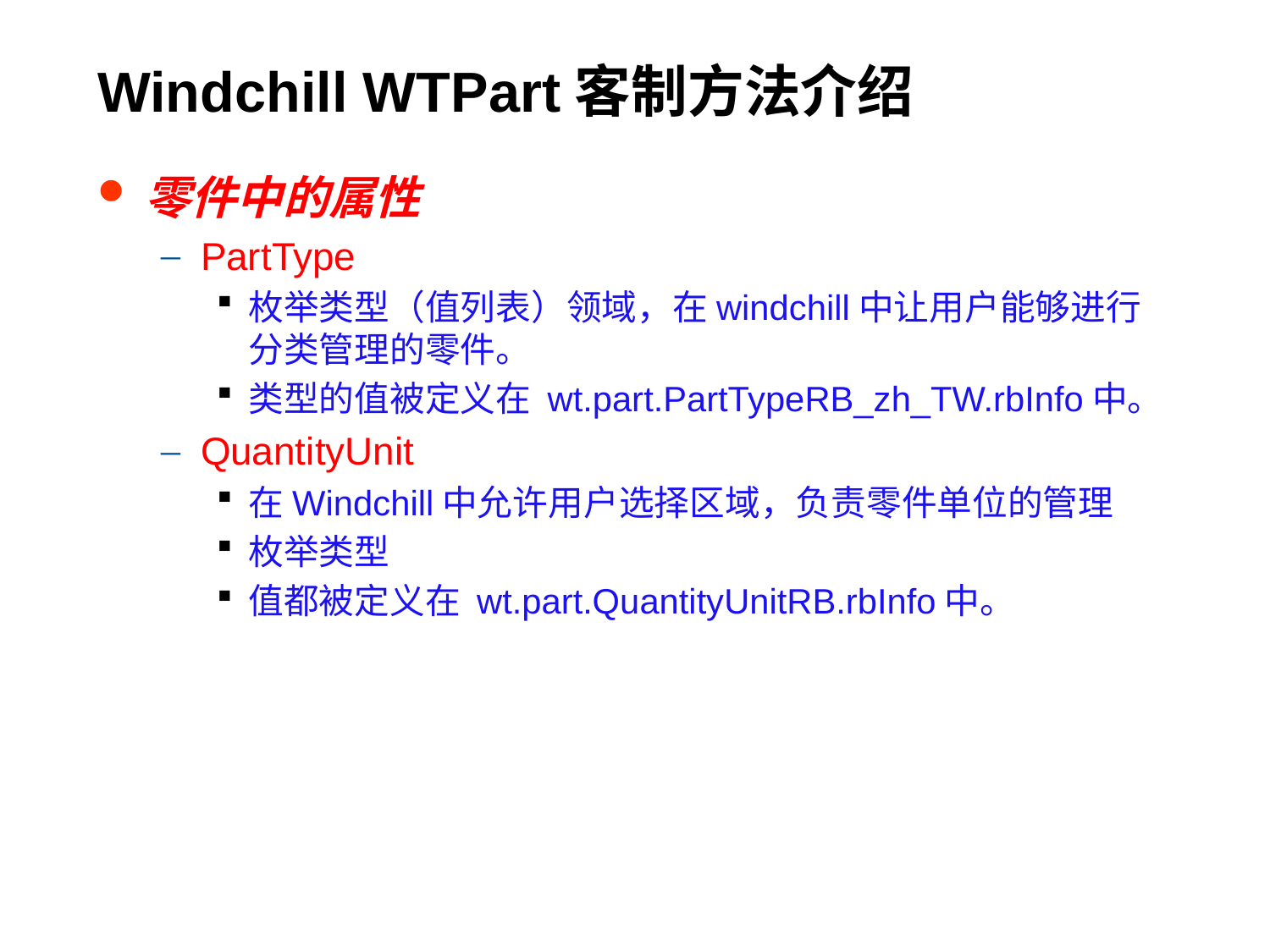

# Windchill WTPart客制方法介绍
零件中的属性
PartType
枚举类型（值列表）领域，在windchill中让用户能够进行分类管理的零件。
类型的值被定义在 wt.part.PartTypeRB_zh_TW.rbInfo中。
QuantityUnit
在Windchill中允许用户选择区域，负责零件单位的管理
枚举类型
值都被定义在 wt.part.QuantityUnitRB.rbInfo中。